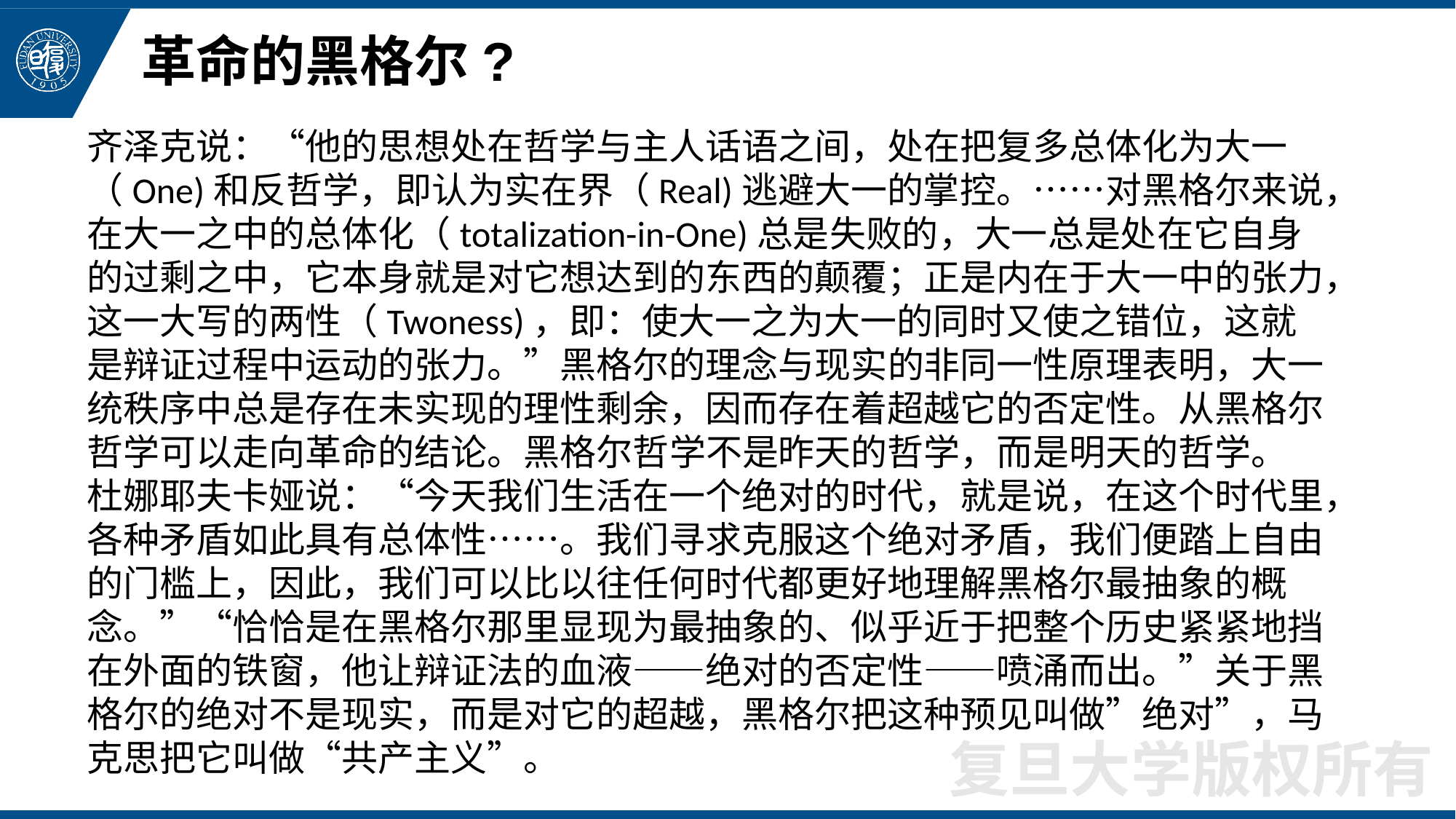

# 革命的黑格尔?
齐泽克说：“他的思想处在哲学与主人话语之间，处在把复多总体化为大一（One)和反哲学，即认为实在界（Real)逃避大一的掌控。……对黑格尔来说，在大一之中的总体化（totalization-in-One)总是失败的，大一总是处在它自身的过剩之中，它本身就是对它想达到的东西的颠覆；正是内在于大一中的张力，这一大写的两性（Twoness)，即：使大一之为大一的同时又使之错位，这就是辩证过程中运动的张力。”黑格尔的理念与现实的非同一性原理表明，大一统秩序中总是存在未实现的理性剩余，因而存在着超越它的否定性。从黑格尔哲学可以走向革命的结论。黑格尔哲学不是昨天的哲学，而是明天的哲学。
杜娜耶夫卡娅说：“今天我们生活在一个绝对的时代，就是说，在这个时代里，各种矛盾如此具有总体性……。我们寻求克服这个绝对矛盾，我们便踏上自由的门槛上，因此，我们可以比以往任何时代都更好地理解黑格尔最抽象的概念。”“恰恰是在黑格尔那里显现为最抽象的、似乎近于把整个历史紧紧地挡在外面的铁窗，他让辩证法的血液——绝对的否定性——喷涌而出。”关于黑格尔的绝对不是现实，而是对它的超越，黑格尔把这种预见叫做”绝对”，马克思把它叫做“共产主义”。